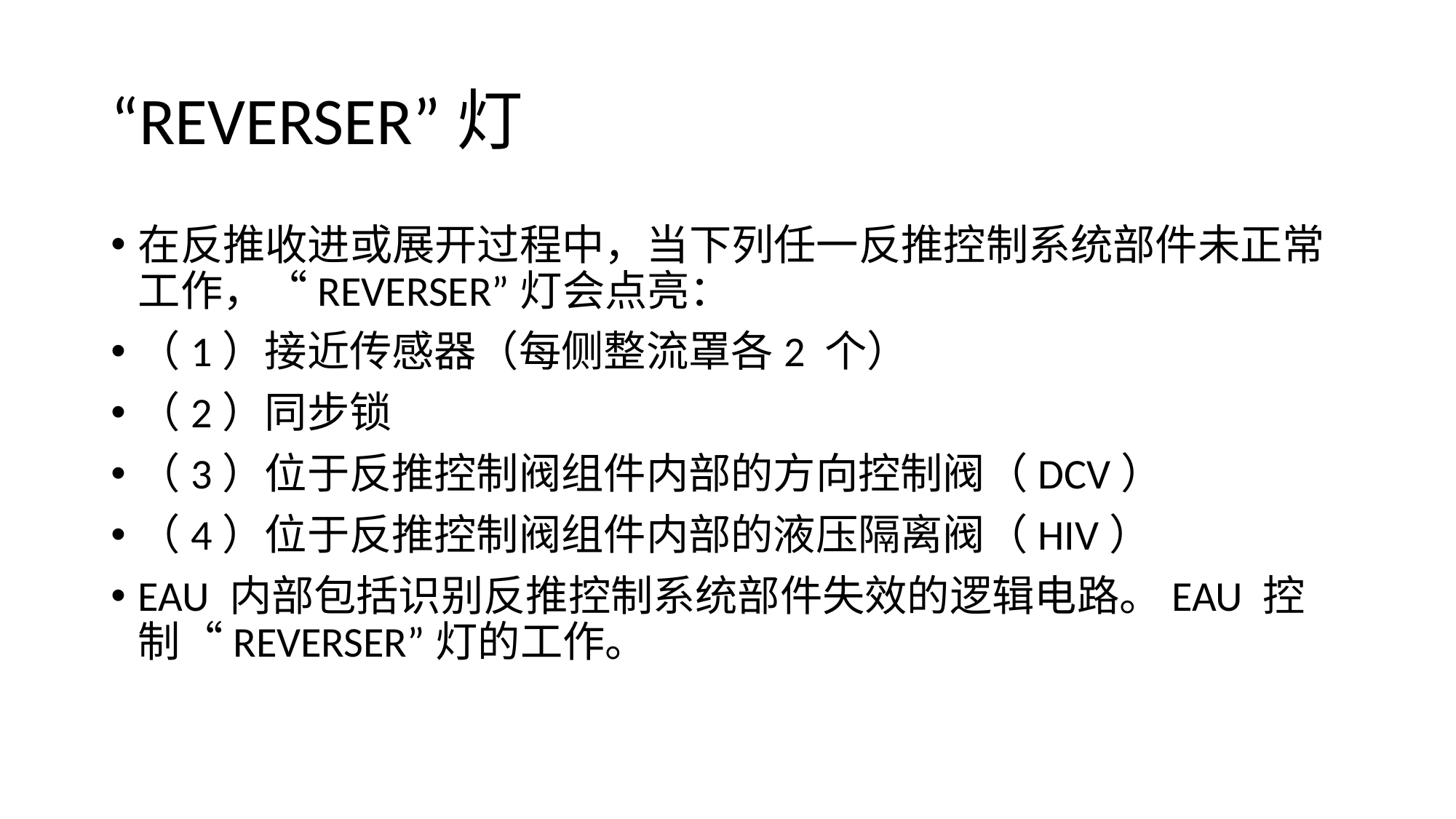

# “REVERSER”灯
在反推收进或展开过程中，当下列任一反推控制系统部件未正常工作，“REVERSER”灯会点亮：
（1）接近传感器（每侧整流罩各2 个）
（2）同步锁
（3）位于反推控制阀组件内部的方向控制阀（DCV）
（4）位于反推控制阀组件内部的液压隔离阀（HIV）
EAU 内部包括识别反推控制系统部件失效的逻辑电路。EAU 控制“REVERSER”灯的工作。